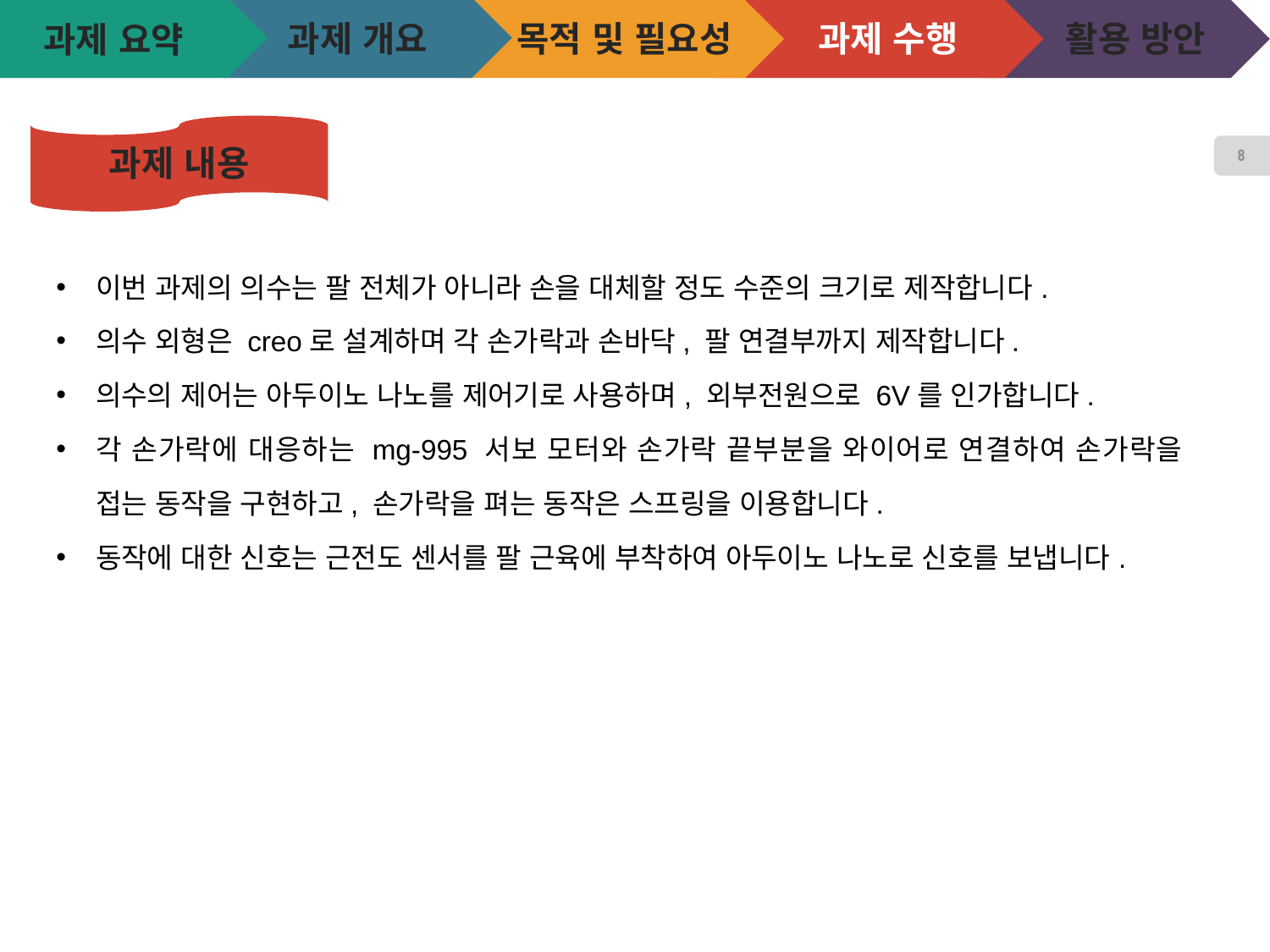

과제 개요
목적 및 필요성
과제 수행
활용 방안
# 과제 요약
과제 내용
8
이번 과제의 의수는 팔 전체가 아니라 손을 대체할 정도 수준의 크기로 제작합니다.
의수 외형은 creo로 설계하며 각 손가락과 손바닥, 팔 연결부까지 제작합니다.
의수의 제어는 아두이노 나노를 제어기로 사용하며, 외부전원으로 6V를 인가합니다.
각 손가락에 대응하는 mg-995 서보 모터와 손가락 끝부분을 와이어로 연결하여 손가락을 접는 동작을 구현하고, 손가락을 펴는 동작은 스프링을 이용합니다.
동작에 대한 신호는 근전도 센서를 팔 근육에 부착하여 아두이노 나노로 신호를 보냅니다.